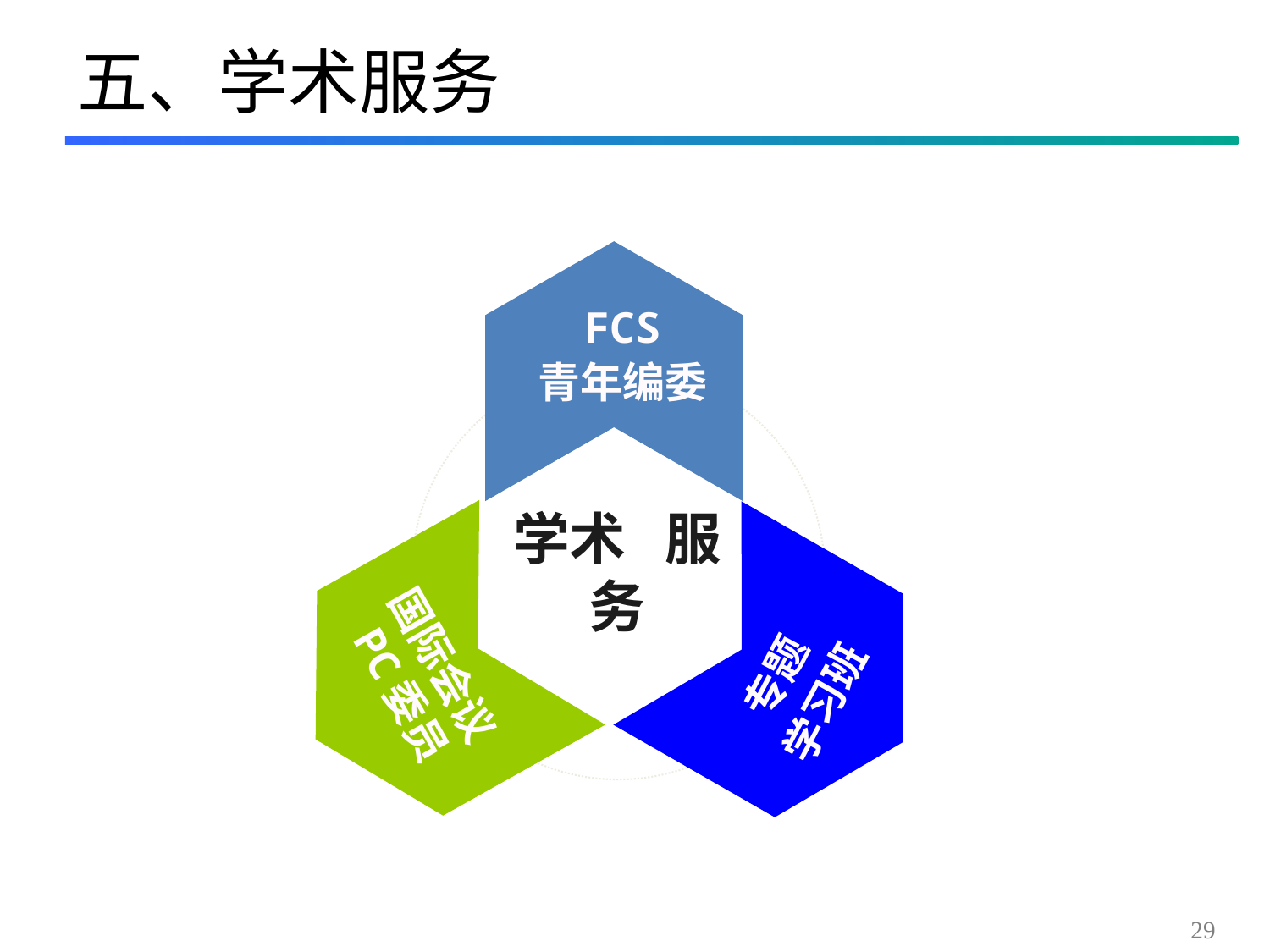

# 五、学术服务

FCS
青年编委

学术   服务

国际会议PC委员

专题
学习班
29